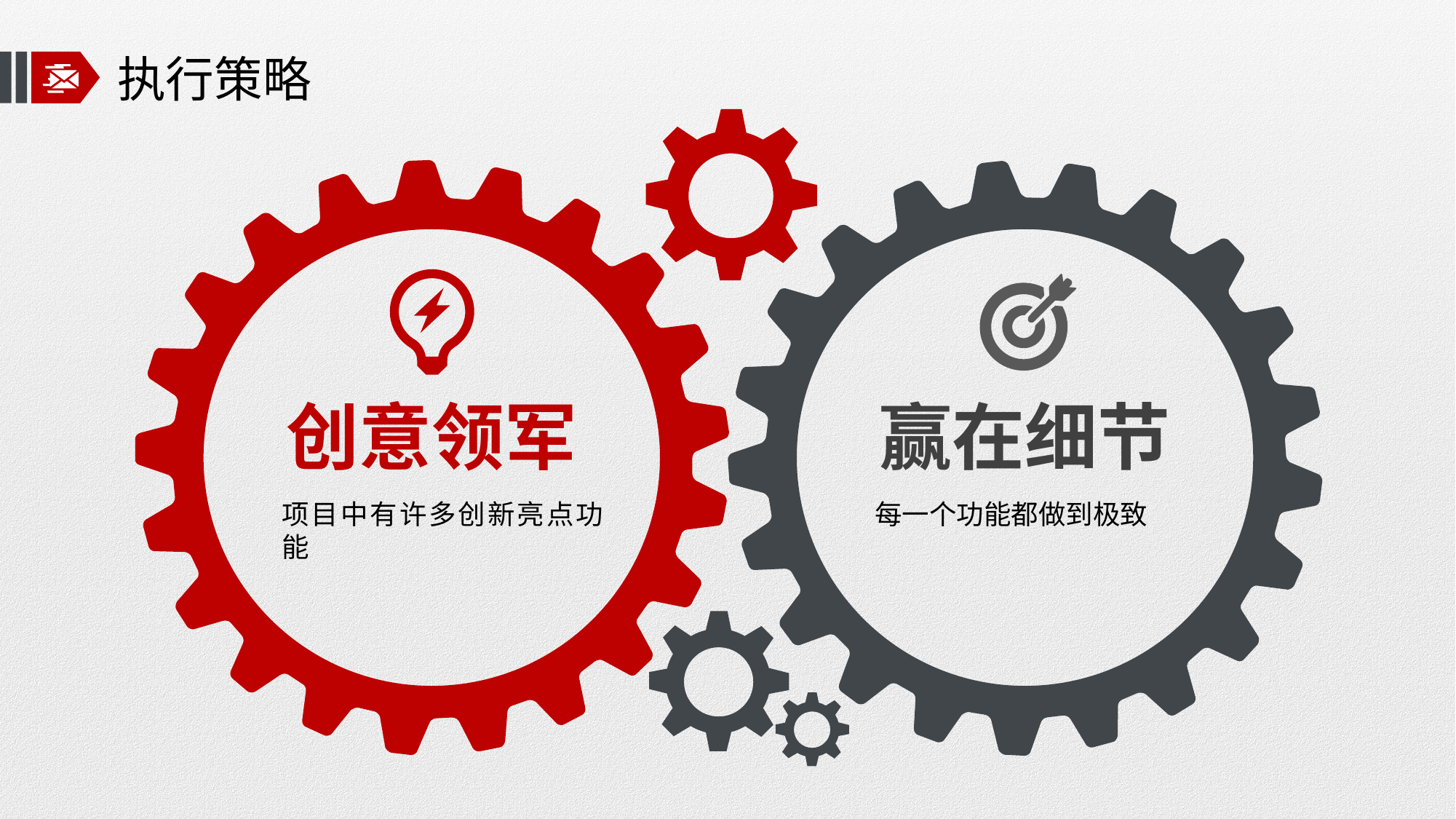

# 执行策略

创意领军
赢在细节
项目中有许多创新亮点功能
每一个功能都做到极致